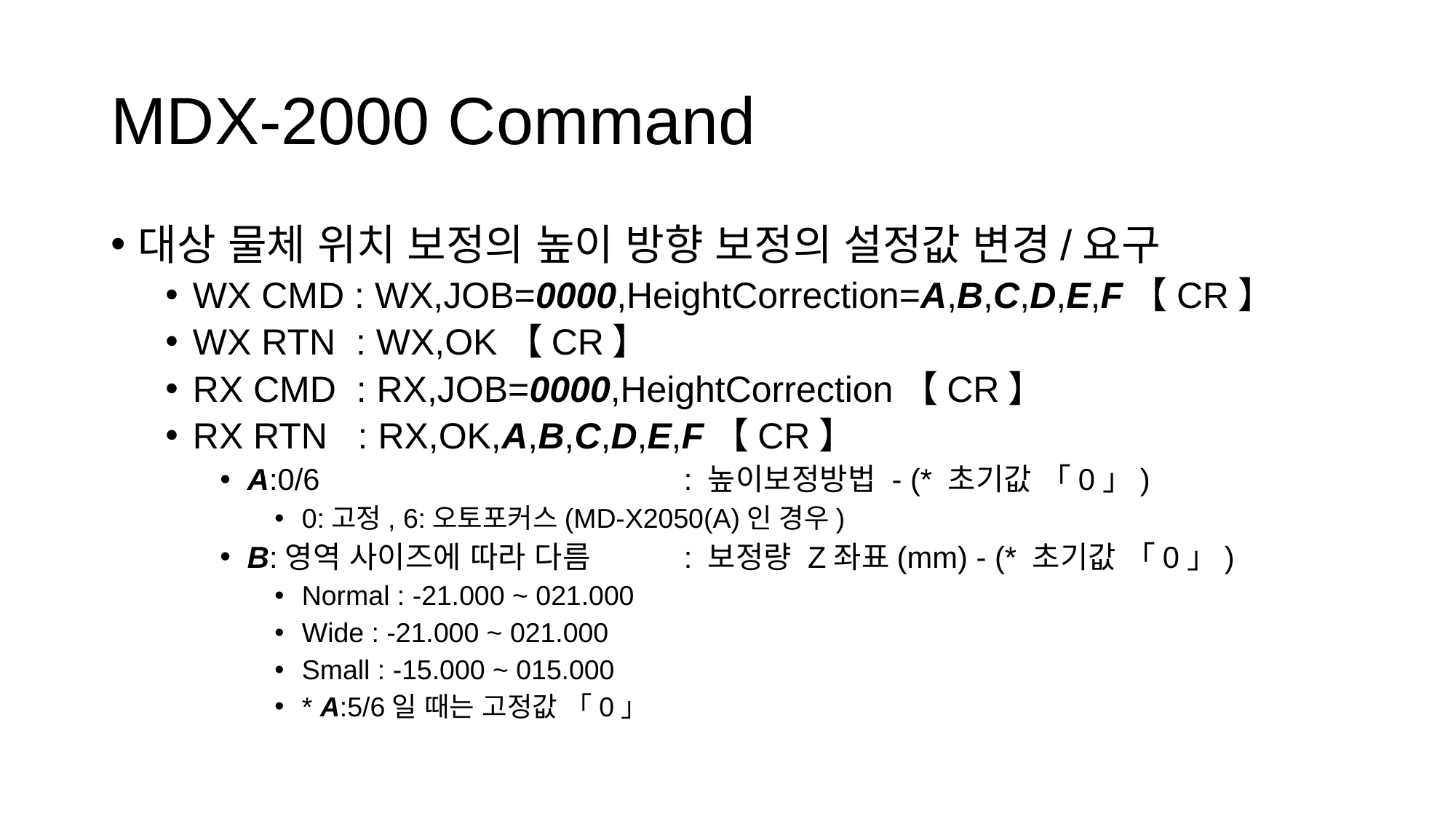

# MDX-2000 Command
대상 물체 위치 보정의 높이 방향 보정의 설정값 변경/요구
WX CMD : WX,JOB=0000,HeightCorrection=A,B,C,D,E,F【CR】
WX RTN  : WX,OK【CR】
RX CMD  : RX,JOB=0000,HeightCorrection【CR】
RX RTN   : RX,OK,A,B,C,D,E,F【CR】
A:0/6				: 높이보정방법 - (* 초기값 「0」)
0:고정, 6:오토포커스(MD-X2050(A)인 경우)
B:영역 사이즈에 따라 다름	: 보정량 Z좌표(mm) - (* 초기값 「0」)
Normal : -21.000 ~ 021.000
Wide : -21.000 ~ 021.000
Small : -15.000 ~ 015.000
* A:5/6일 때는 고정값 「0」